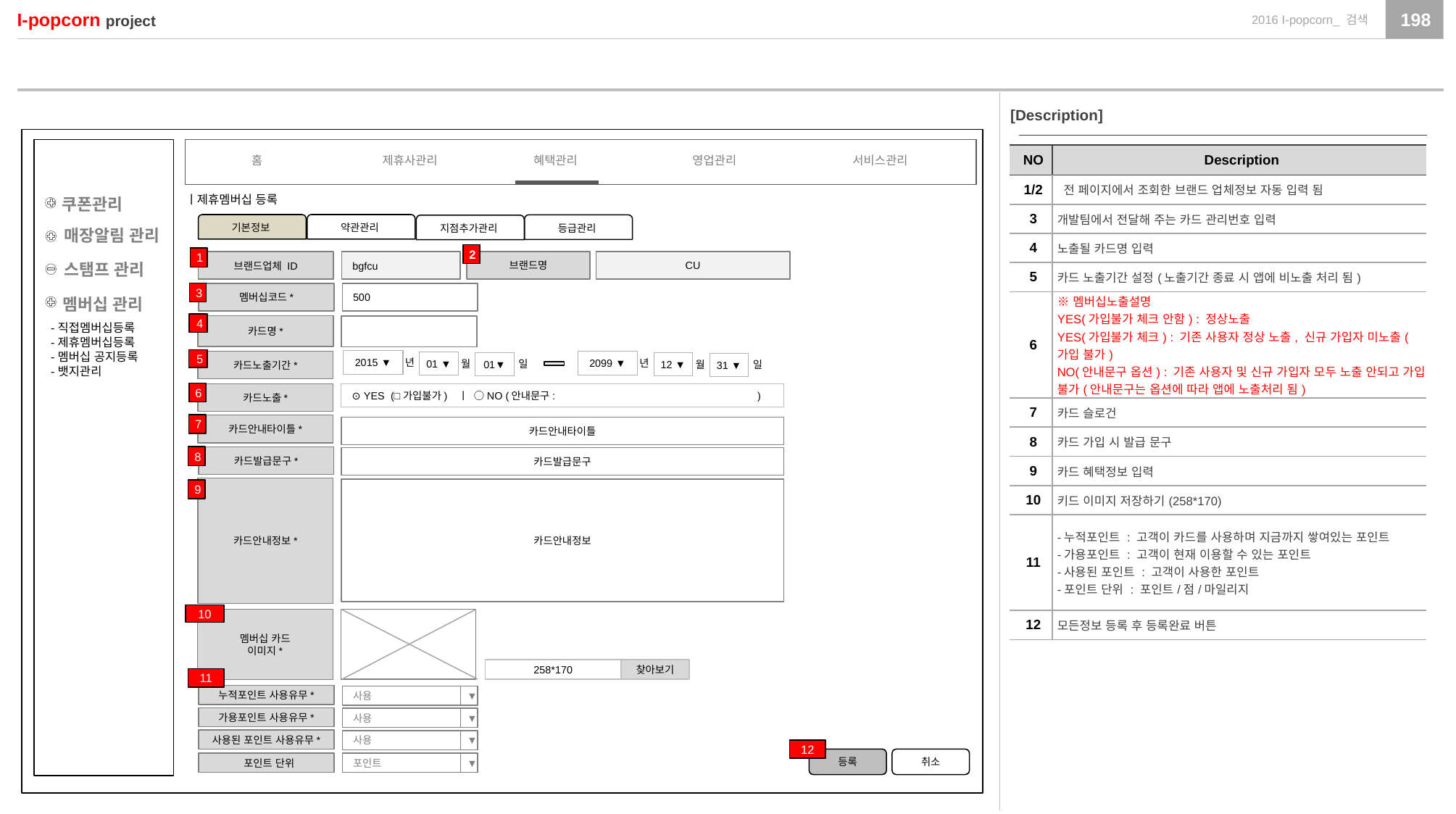

[Description]

| NO | Description |
| --- | --- |
| 1/2 | 전 페이지에서 조회한 브랜드 업체정보 자동 입력 됨 |
| 3 | 개발팀에서 전달해 주는 카드 관리번호 입력 |
| 4 | 노출될 카드명 입력 |
| 5 | 카드 노출기간 설정(노출기간 종료 시 앱에 비노출 처리 됨) |
| 6 | ※멤버십노출설명 YES(가입불가 체크 안함) : 정상노출 YES(가입불가 체크) : 기존 사용자 정상 노출, 신규 가입자 미노출(가입 불가) NO(안내문구 옵션) : 기존 사용자 및 신규 가입자 모두 노출 안되고 가입 불가(안내문구는 옵션에 따라 앱에 노출처리 됨) |
| 7 | 카드 슬로건 |
| 8 | 카드 가입 시 발급 문구 |
| 9 | 카드 혜택정보 입력 |
| 10 | 키드 이미지 저장하기(258\*170) |
| 11 | -누적포인트 : 고객이 카드를 사용하며 지금까지 쌓여있는 포인트 -가용포인트 : 고객이 현재 이용할 수 있는 포인트 -사용된 포인트 : 고객이 사용한 포인트 -포인트 단위 : 포인트/점/마일리지 |
| 12 | 모든정보 등록 후 등록완료 버튼 |
홈
제휴사관리
혜택관리
영업관리
서비스관리
ㅣ제휴멤버십 등록
쿠폰관리

약관관리
기본정보
등급관리
지점추가관리
매장알림 관리

2
1
브랜드명
CU
bgfcu
브랜드업체 ID
스탬프 관리

3
500
멤버십코드*
멤버십 관리

4
-직접멤버십등록
-제휴멤버십등록
-멤버십 공지등록
-뱃지관리
카드명*

5
2015 ▼
년
01 ▼
월
01▼
일
카드노출기간*
2099 ▼
년
12 ▼
월
31 ▼
일

6
카드노출*
⊙ YES  (□가입불가)   ㅣ  ○NO (안내문구:                                                                      )
7
카드안내타이틀*
카드안내타이틀
8
카드발급문구*
카드발급문구
카드안내정보*
카드안내정보
9
10

멤버십 카드
이미지*
찾아보기
258*170
11
누적포인트 사용유무*
사용
▼
가용포인트 사용유무*
사용
▼
사용된 포인트 사용유무*
사용
▼
12
등록
취소
 포인트 단위
포인트
▼